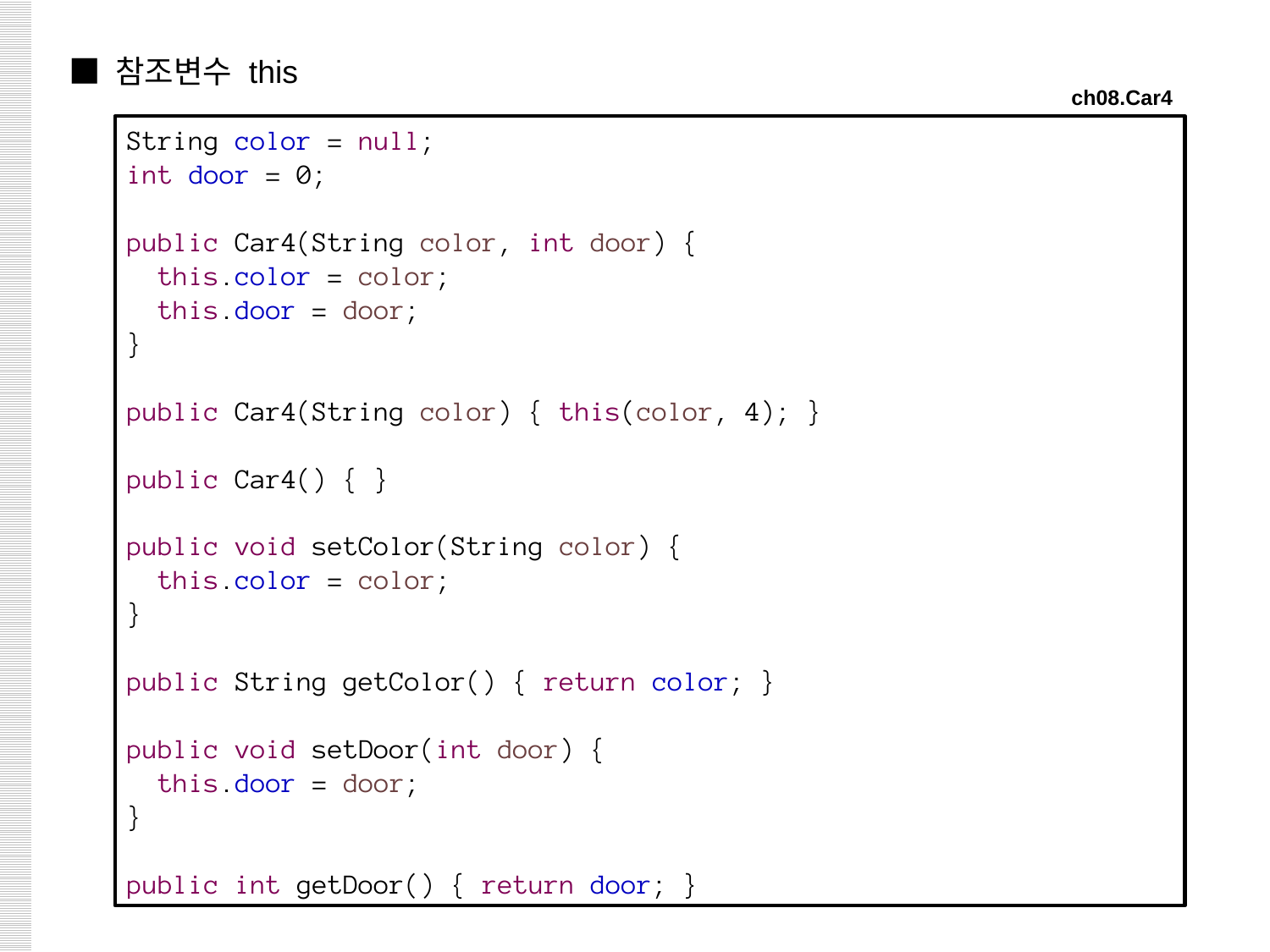

■ 참조변수 this
ch08.Car4
String color = null;
int door = 0;

public Car4(String color, int door) {
  this.color = color;
  this.door = door;
}

public Car4(String color) { this(color, 4); }

public Car4() { }

public void setColor(String color) {
  this.color = color;
}

public String getColor() { return color; }

public void setDoor(int door) {
  this.door = door;
}

public int getDoor() { return door; }